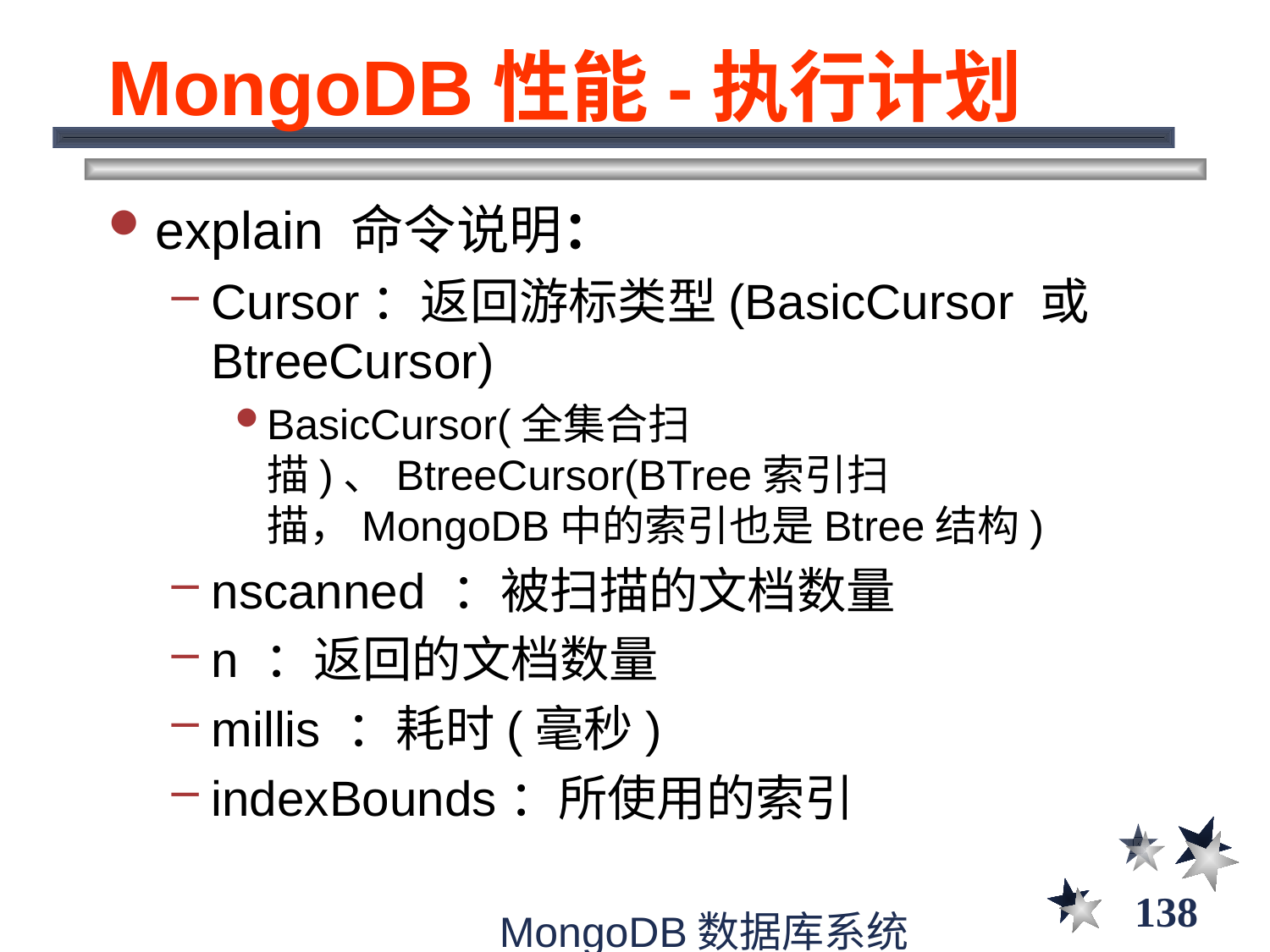

# MongoDB性能-执行计划
explain 命令说明：
Cursor：返回游标类型(BasicCursor 或 BtreeCursor)
BasicCursor(全集合扫描)、BtreeCursor(BTree索引扫描，MongoDB中的索引也是Btree结构)
nscanned ：被扫描的文档数量
n ：返回的文档数量
millis ：耗时(毫秒)
indexBounds：所使用的索引
138
MongoDB数据库系统